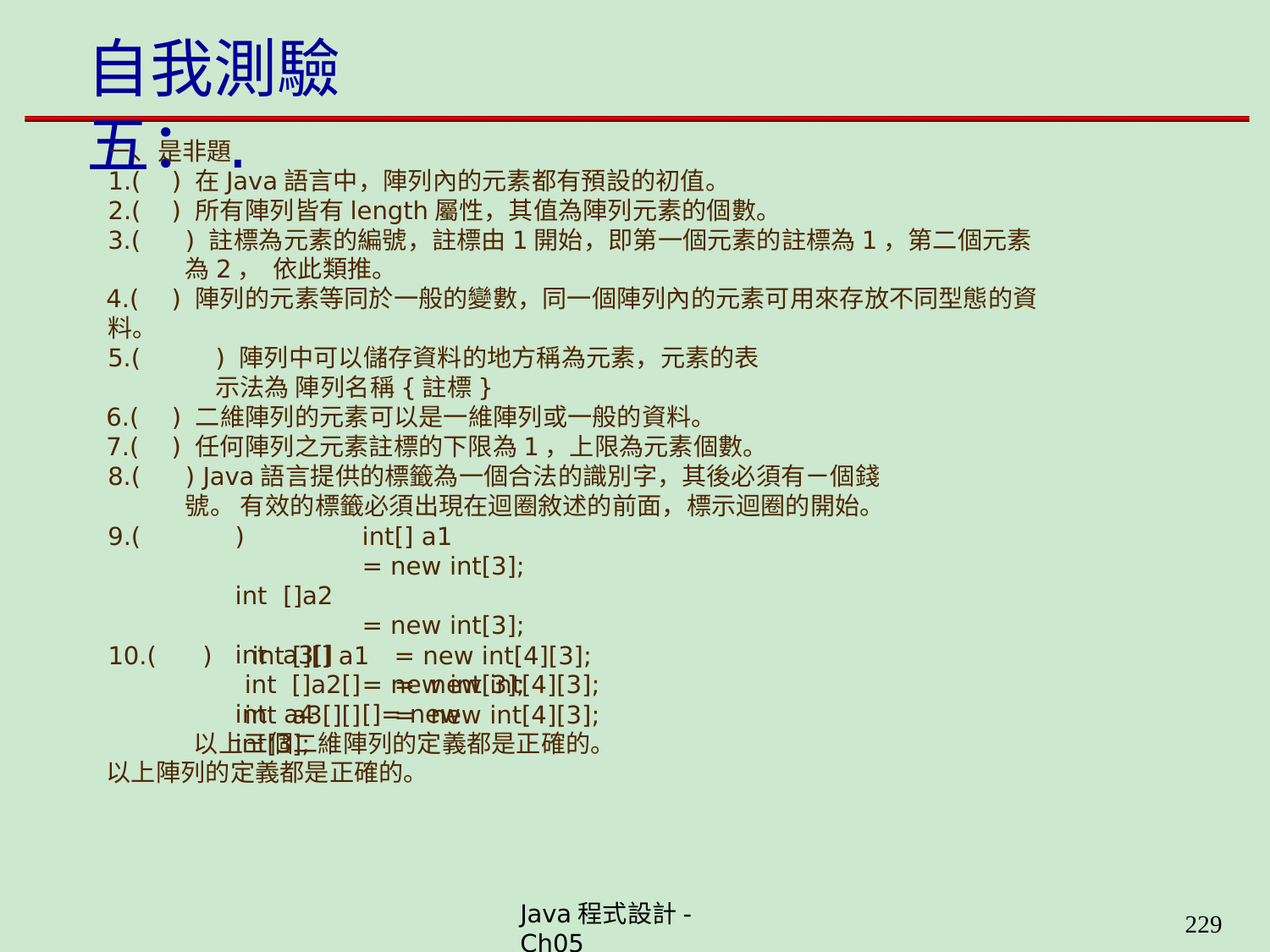

# 自我測驗五：.
ㄧ、是非題
1.(	) 在Java語言中，陣列內的元素都有預設的初值。
2.(	) 所有陣列皆有length屬性，其值為陣列元素的個數。
3.(	) 註標為元素的編號，註標由1開始，即第一個元素的註標為1，第二個元素為2，  依此類推。
4.(	) 陣列的元素等同於一般的變數，同一個陣列內的元素可用來存放不同型態的資料。
5.(	) 陣列中可以儲存資料的地方稱為元素，元素的表示法為 陣列名稱{註標}
6.(	) 二維陣列的元素可以是一維陣列或一般的資料。
7.(	) 任何陣列之元素註標的下限為1，上限為元素個數。
8.(	) Java語言提供的標籤為一個合法的識別字，其後必須有ㄧ個錢號。 有效的標籤必須出現在迴圈敘述的前面，標示迴圈的開始。
9.(	)	int[] a1		= new int[3];  int  []a2			= new int[3];  int  a3[]			= new int[3];  int a4	[]= new int[3];
以上陣列的定義都是正確的。
10.(
)	int [][] a1
int []a2[]
int a3[][]
= new int[4][3];
=  new int[4][3];
=  new int[4][3];
以上三個二維陣列的定義都是正確的。
Java程式設計-Ch05
229